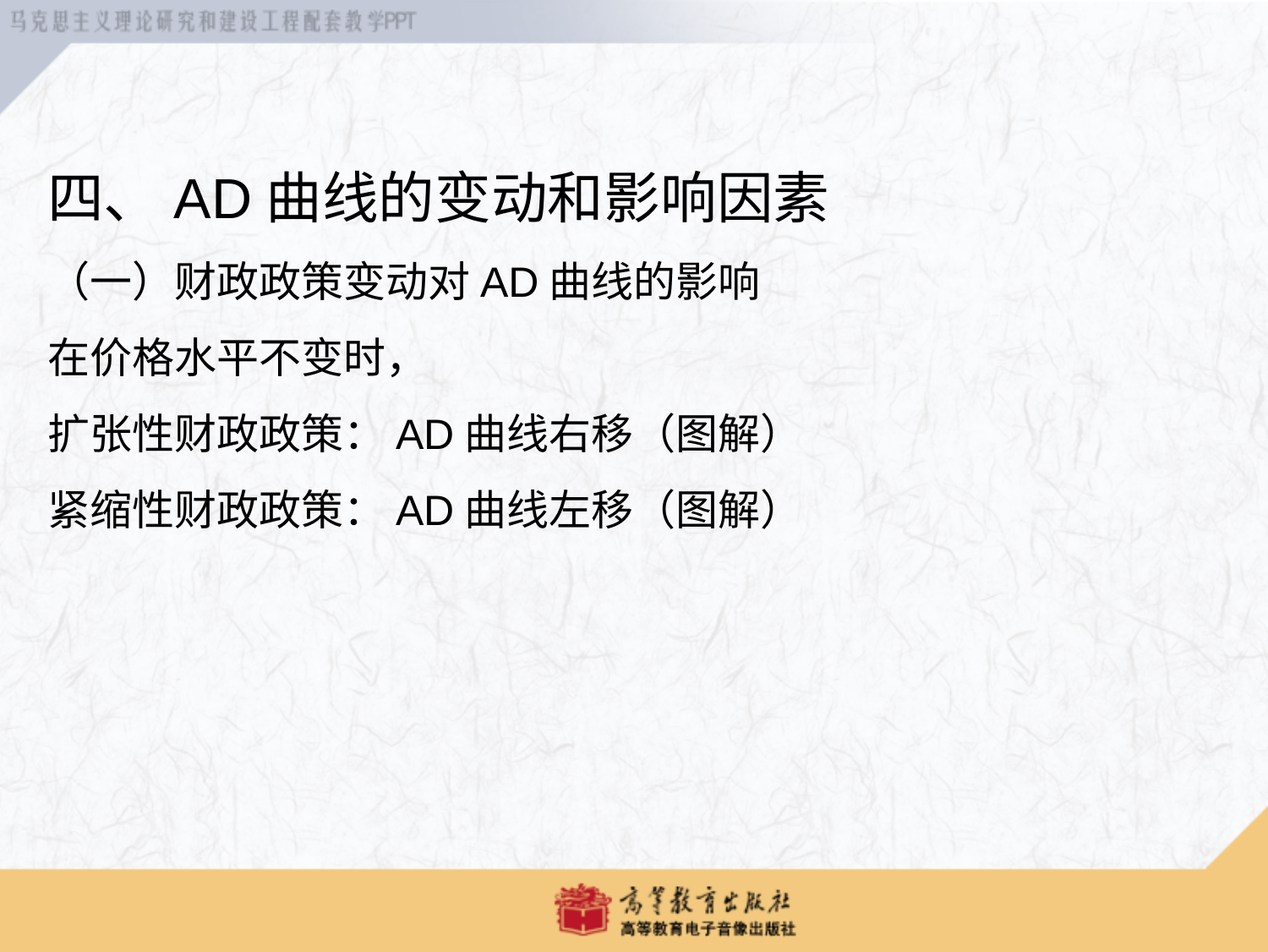

四、AD曲线的变动和影响因素
（一）财政政策变动对AD曲线的影响
在价格水平不变时，
扩张性财政政策：AD曲线右移（图解）
紧缩性财政政策：AD曲线左移（图解）